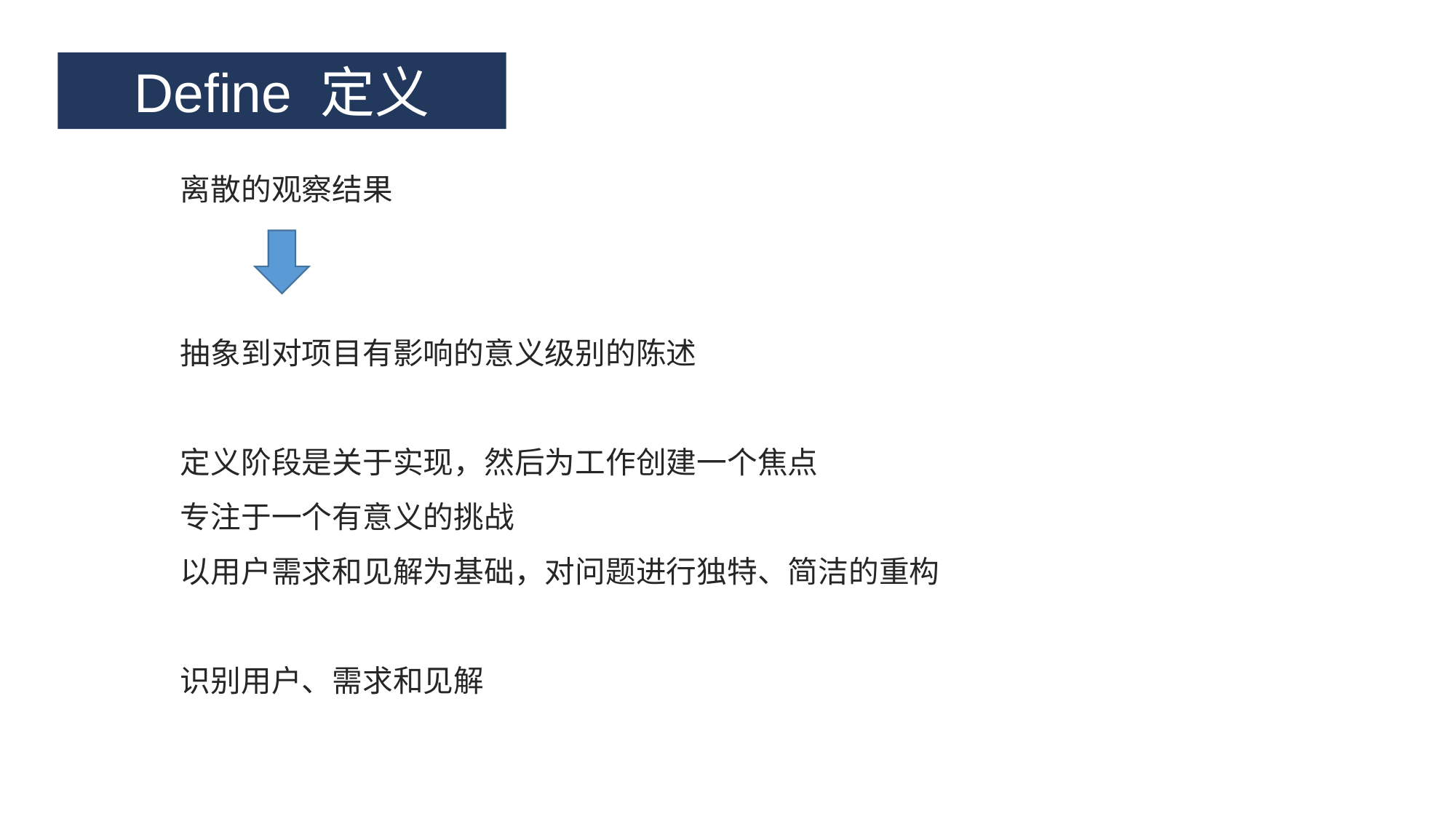

Define 定义
离散的观察结果

抽象到对项目有影响的意义级别的陈述

定义阶段是关于实现，然后为工作创建一个焦点
专注于一个有意义的挑战
以用户需求和见解为基础，对问题进行独特、简洁的重构

识别用户、需求和见解